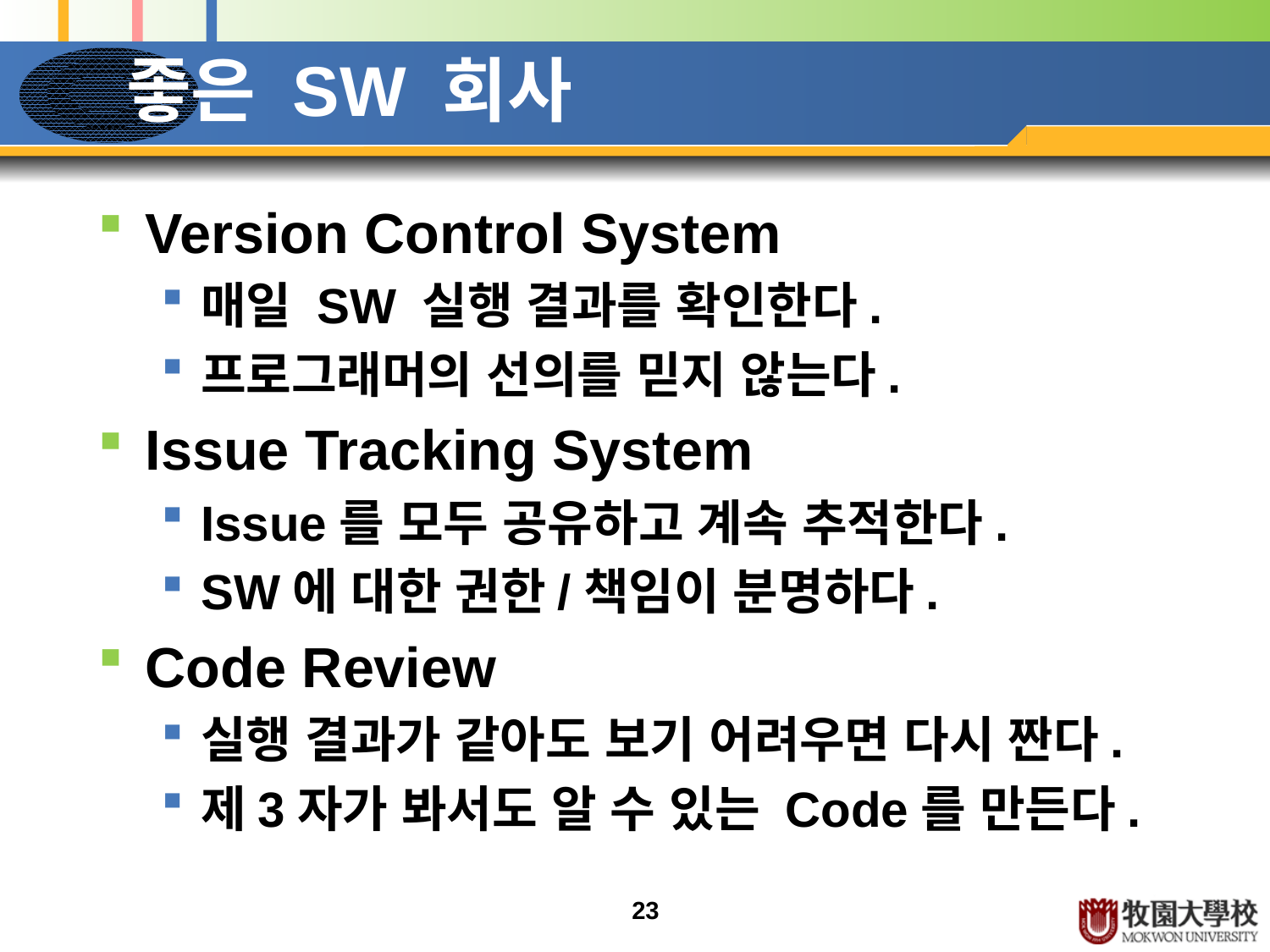

# 좋은 SW 회사
Version Control System
매일 SW 실행 결과를 확인한다.
프로그래머의 선의를 믿지 않는다.
Issue Tracking System
Issue를 모두 공유하고 계속 추적한다.
SW에 대한 권한/책임이 분명하다.
Code Review
실행 결과가 같아도 보기 어려우면 다시 짠다.
제3자가 봐서도 알 수 있는 Code를 만든다.
23